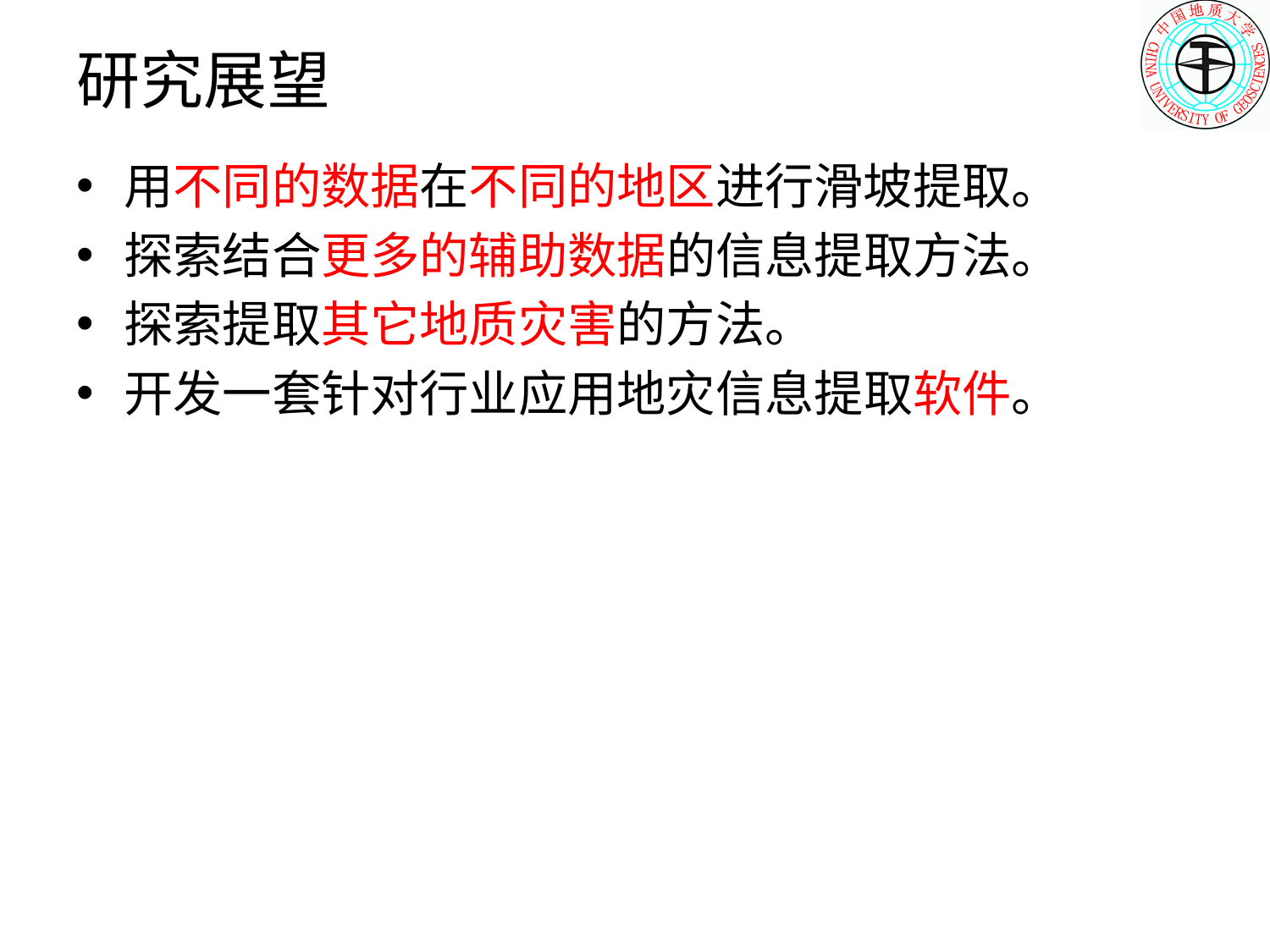

# 研究展望
用不同的数据在不同的地区进行滑坡提取。
探索结合更多的辅助数据的信息提取方法。
探索提取其它地质灾害的方法。
开发一套针对行业应用地灾信息提取软件。